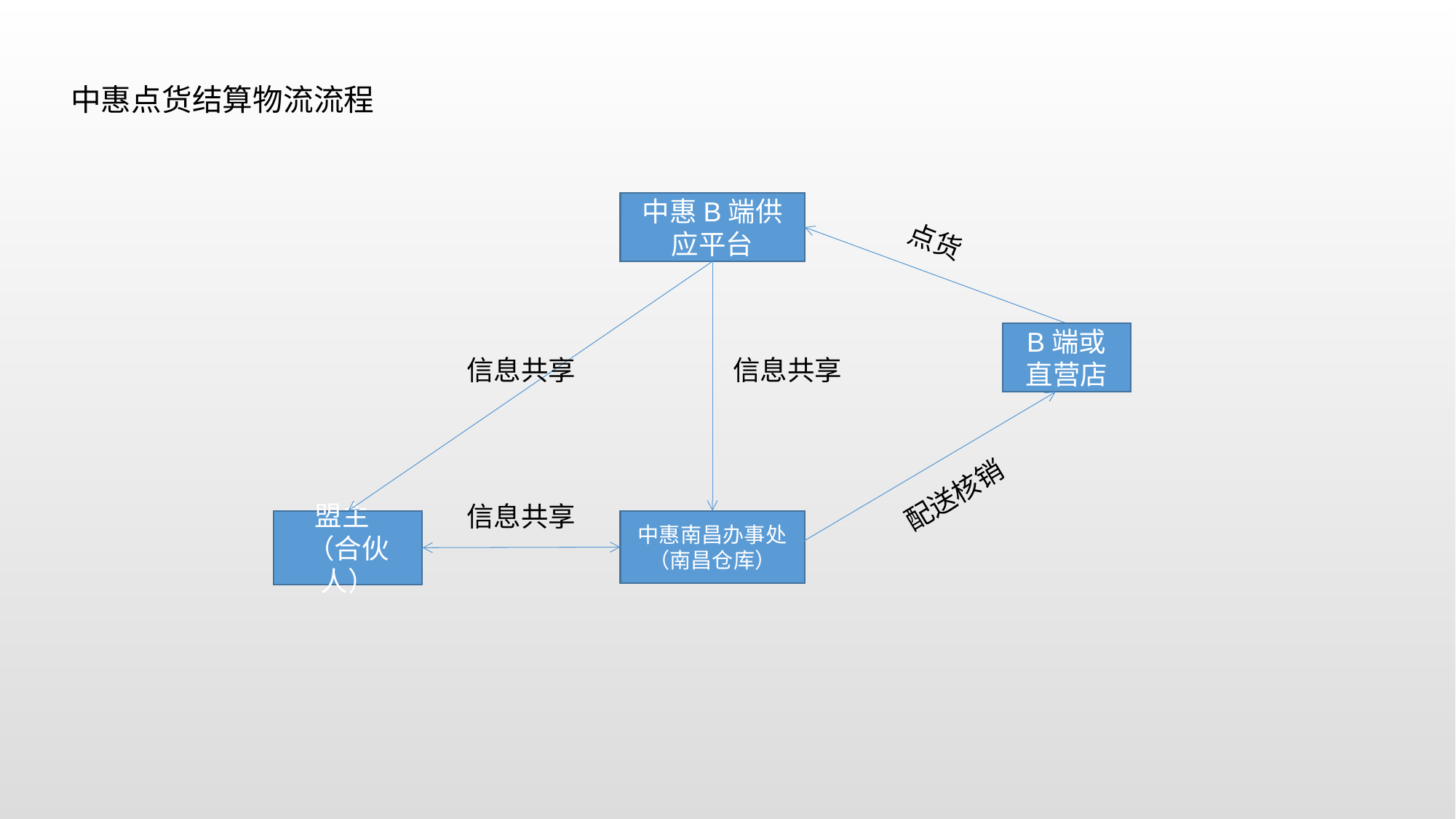

中惠点货结算物流流程
中惠B端供应平台
点货
B端或直营店
信息共享
信息共享
配送核销
信息共享
盟主   （合伙人）
中惠南昌办事处（南昌仓库）